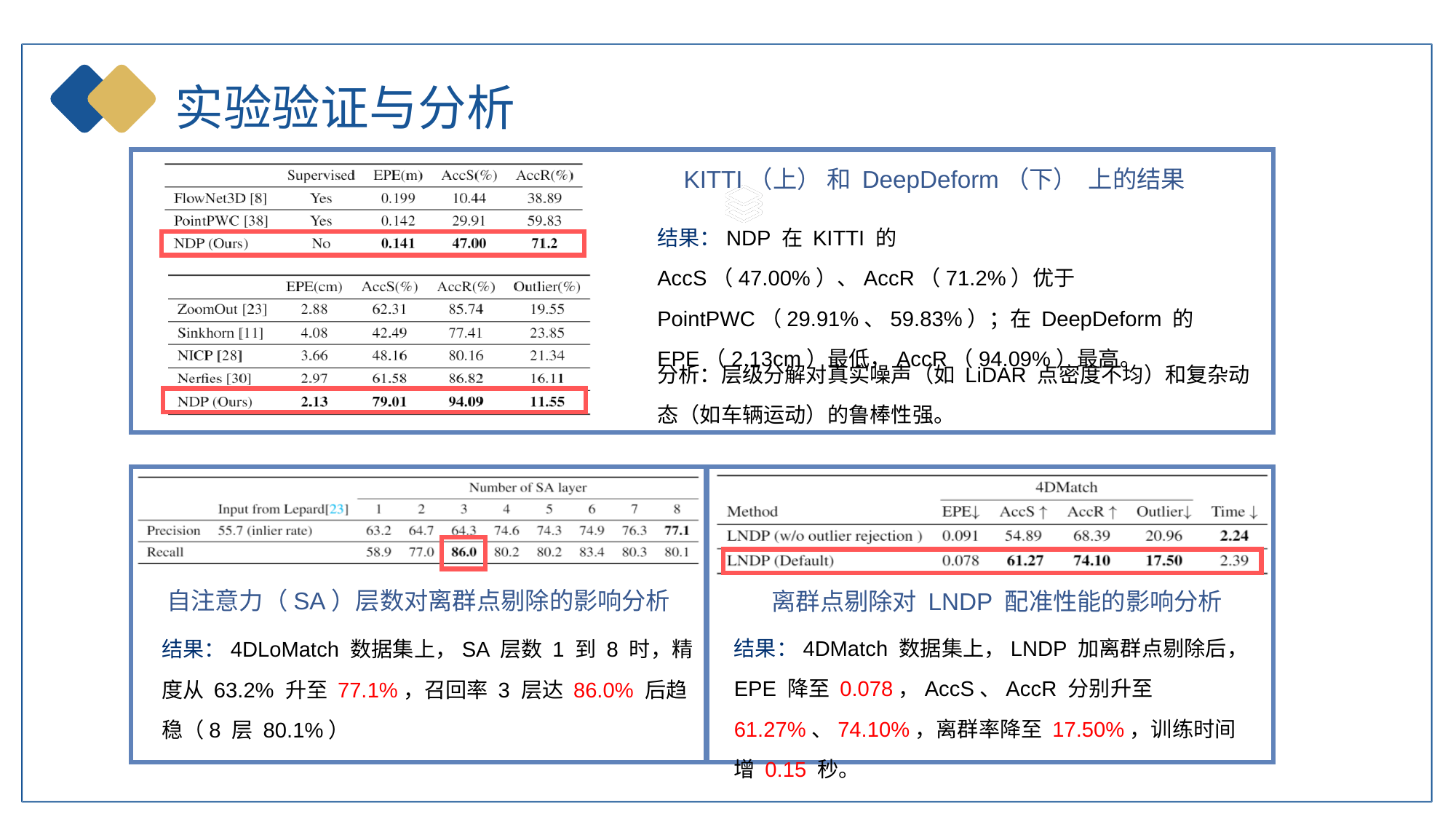

实验验证与分析

KITTI（上） 和 DeepDeform（下）  上的结果

结果：NDP 在 KITTI 的 AccS（47.00%）、AccR（71.2%）优于 PointPWC（29.91%、59.83%）；在 DeepDeform 的 EPE（2.13cm）最低，AccR（94.09%）最高。

分析：层级分解对真实噪声（如 LiDAR 点密度不均）和复杂动态（如车辆运动）的鲁棒性强。

自注意力（SA）层数对离群点剔除的影响分析

离群点剔除对 LNDP 配准性能的影响分析
结果：4DMatch 数据集上，LNDP 加离群点剔除后，EPE 降至 0.078，AccS、AccR 分别升至 61.27%、74.10%，离群率降至 17.50%，训练时间增 0.15 秒。

结果：4DLoMatch 数据集上，SA 层数 1 到 8 时，精度从 63.2% 升至 77.1%，召回率 3 层达 86.0% 后趋稳（8 层 80.1%）